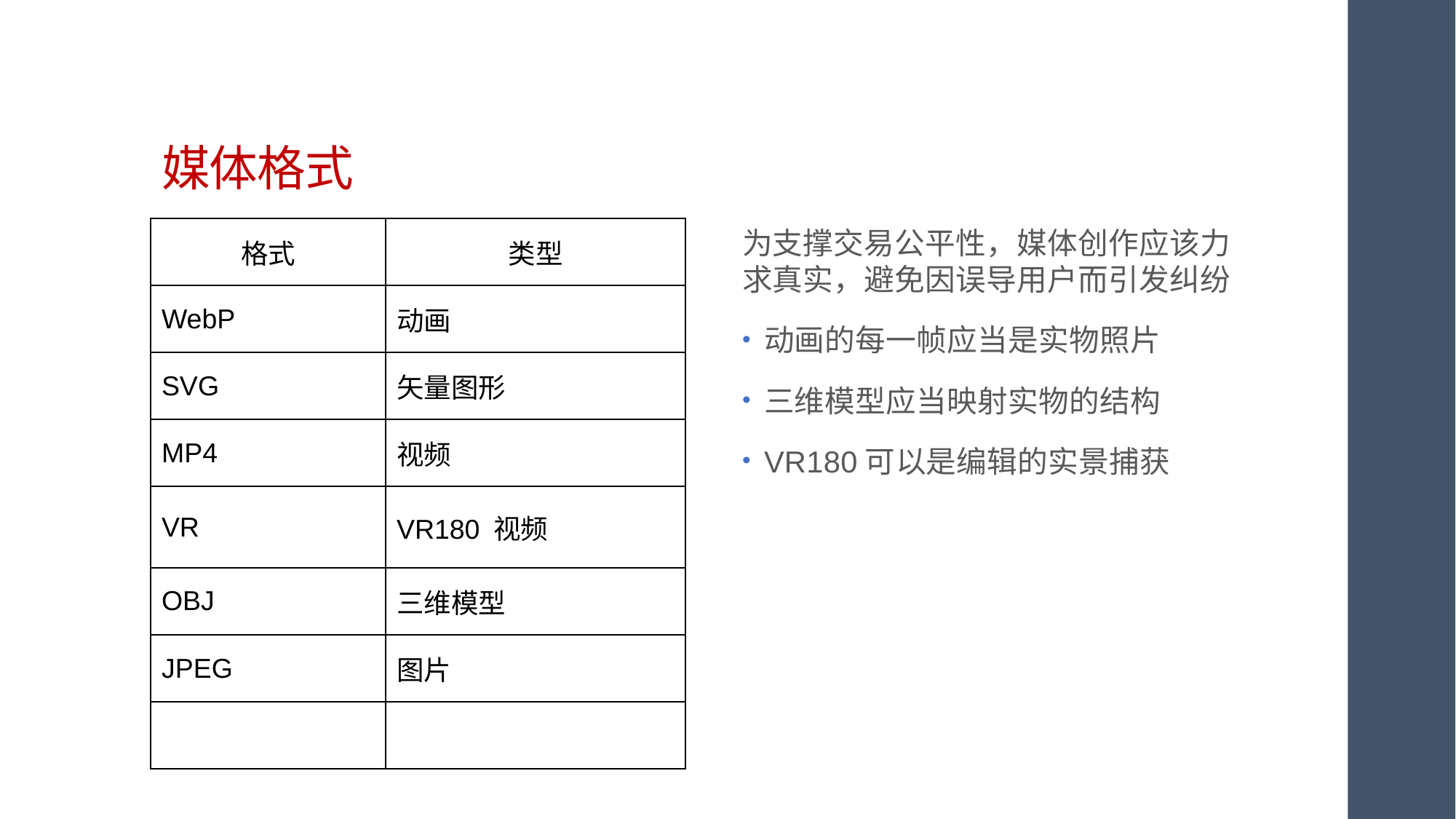

# 媒体格式
| 格式 | 类型 |
| --- | --- |
| WebP | 动画 |
| SVG | 矢量图形 |
| MP4 | 视频 |
| VR | VR180 视频 |
| OBJ | 三维模型 |
| JPEG | 图片 |
|  |  |
为支撑交易公平性，媒体创作应该力求真实，避免因误导用户而引发纠纷
动画的每一帧应当是实物照片
三维模型应当映射实物的结构
VR180可以是编辑的实景捕获